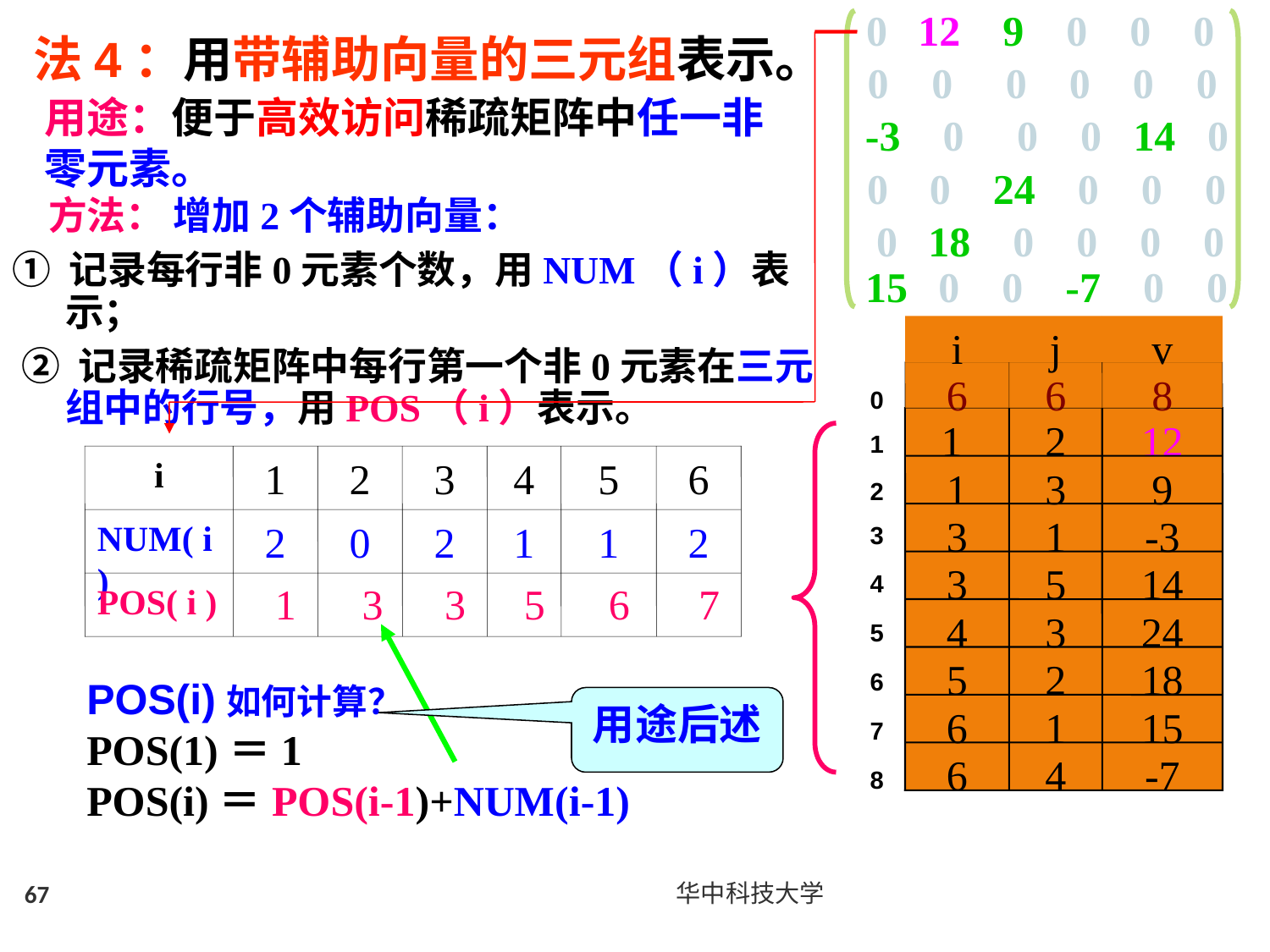

0     12    9    0    0    0

0       0     0    0    0    0
  -3    0     0    0   14   0
0      0    24    0    0    0
0     18    0    0    0    0
15     0    0    -7    0    0
法4：用带辅助向量的三元组表示。

用途：便于高效访问稀疏矩阵中任一非零元素。
   方法： 增加2个辅助向量：
① 记录每行非0元素个数，用NUM（i）表示；
 ② 记录稀疏矩阵中每行第一个非0元素在三元组中的行号，用POS（i）表示。
i

j

v

6

6

8

1

2

12

1

3
9
3

1
-3
3

5
14
4

3
24
5

2
18
6

1
15
6

4
-7

| 0 |
| --- |
| 1 |
| 2 |
| 3 |
| 4 |
| 5 |
| 6 |
| 7 |
| 8 |

i

1

2

3

4

5

6

NUM( i)

2
0
2
1
1
2
POS( i )

1
3
3
5
6
7

POS(i)如何计算？
POS(1)＝1
POS(i)＝POS(i-1)+NUM(i-1)
用途后述
67
华中科技大学